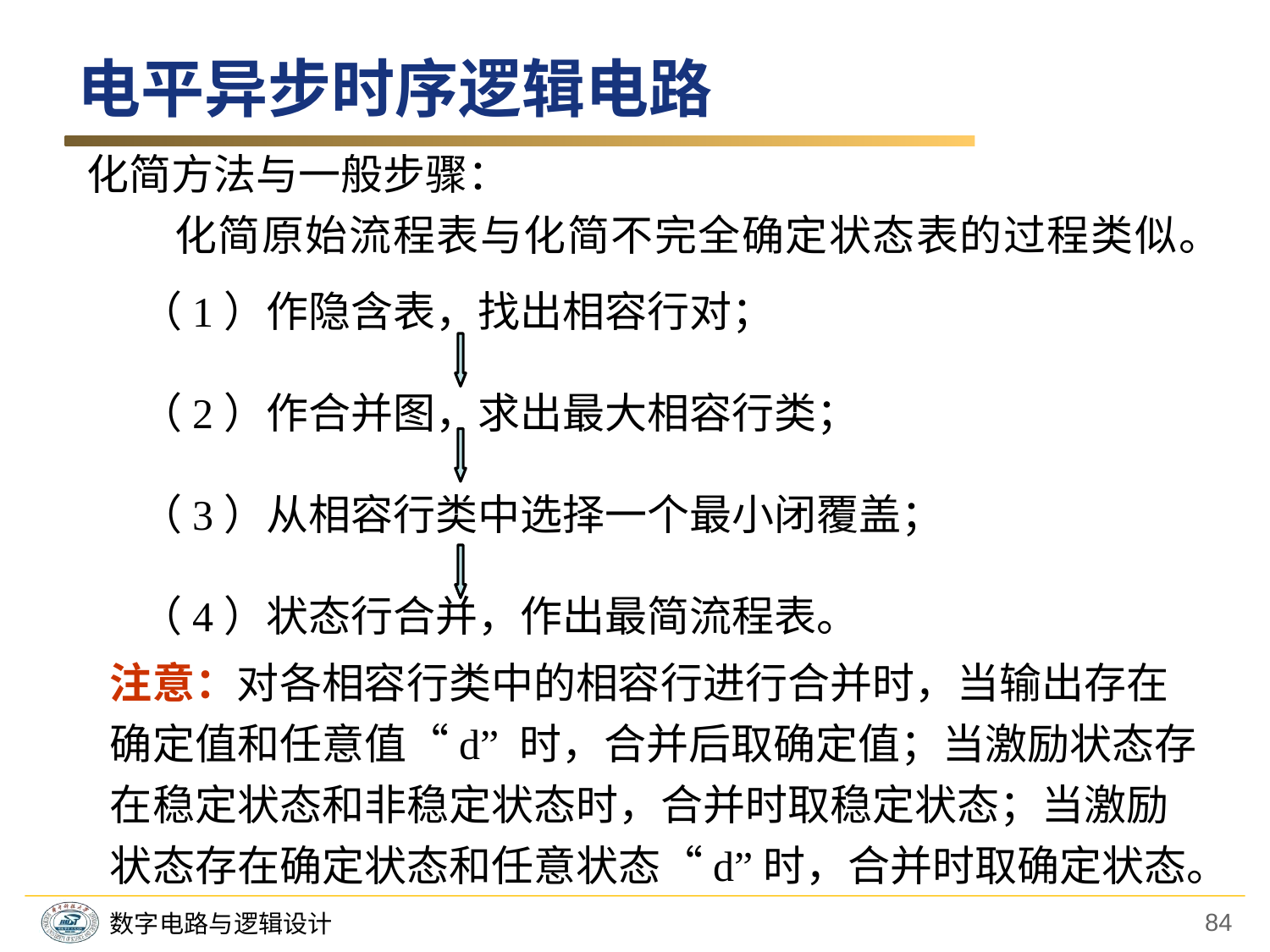

电平异步时序逻辑电路
化简方法与一般步骤：
   　化简原始流程表与化简不完全确定状态表的过程类似。

　（1）作隐含表，找出相容行对；

　（2）作合并图，求出最大相容行类；

　（3）从相容行类中选择一个最小闭覆盖；

　（4）状态行合并，作出最简流程表。

注意：对各相容行类中的相容行进行合并时，当输出存在确定值和任意值“d” 时，合并后取确定值；当激励状态存在稳定状态和非稳定状态时，合并时取稳定状态；当激励状态存在确定状态和任意状态“d”时，合并时取确定状态。
84
数字电路与逻辑设计